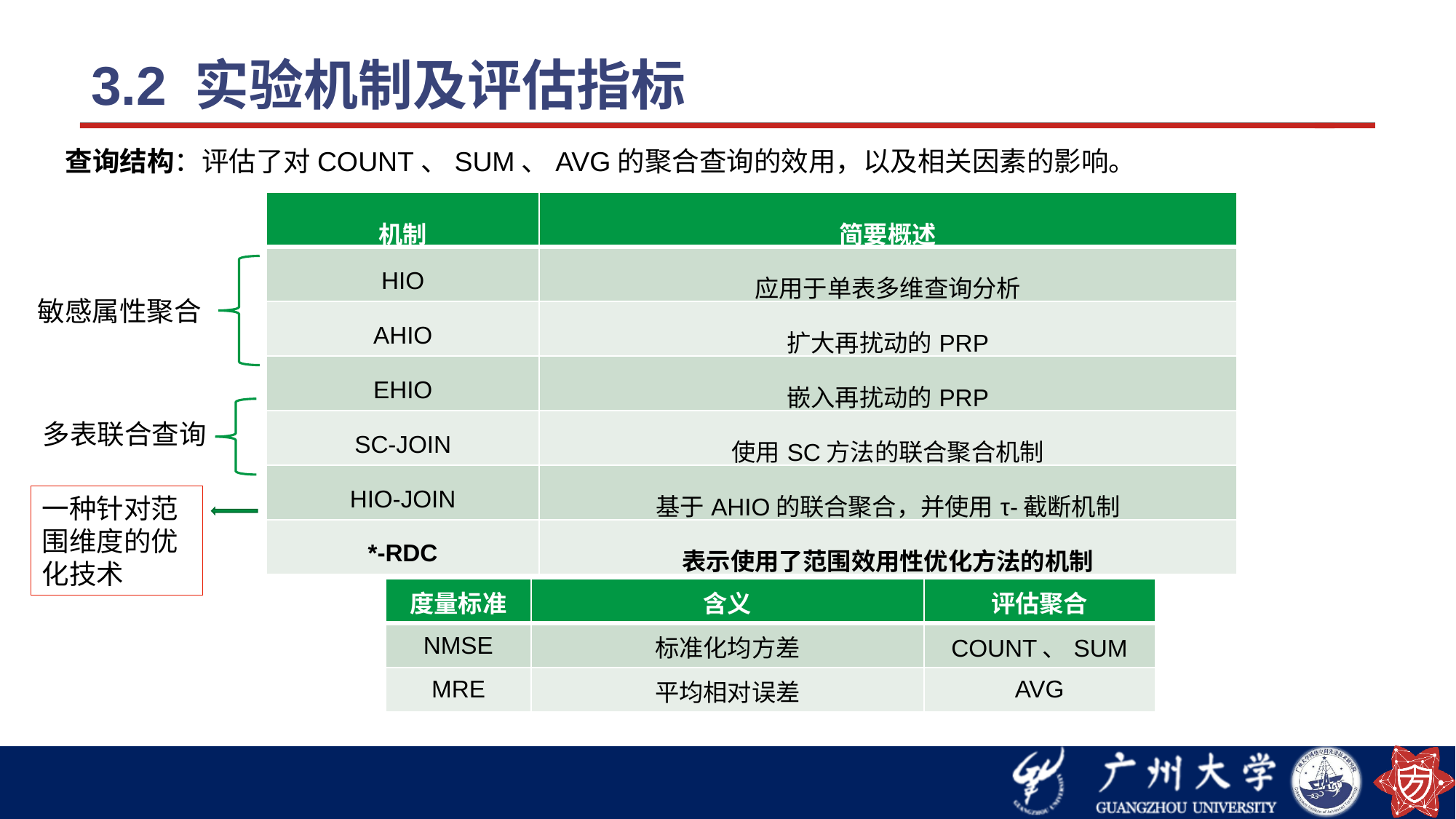

# 3.2 实验机制及评估指标
查询结构：评估了对COUNT、SUM、AVG的聚合查询的效用，以及相关因素的影响。
| 机制 | 简要概述 |
| --- | --- |
| HIO | 应用于单表多维查询分析 |
| AHIO | 扩大再扰动的PRP |
| EHIO | 嵌入再扰动的PRP |
| SC-JOIN | 使用SC方法的联合聚合机制 |
| HIO-JOIN | 基于AHIO的联合聚合，并使用τ-截断机制 |
| \*-RDC | 表示使用了范围效用性优化方法的机制 |

敏感属性聚合

多表联合查询
一种针对范围维度的优化技术

| 度量标准 | 含义 | 评估聚合 |
| --- | --- | --- |
| NMSE | 标准化均方差 | COUNT、SUM |
| MRE | 平均相对误差 | AVG |